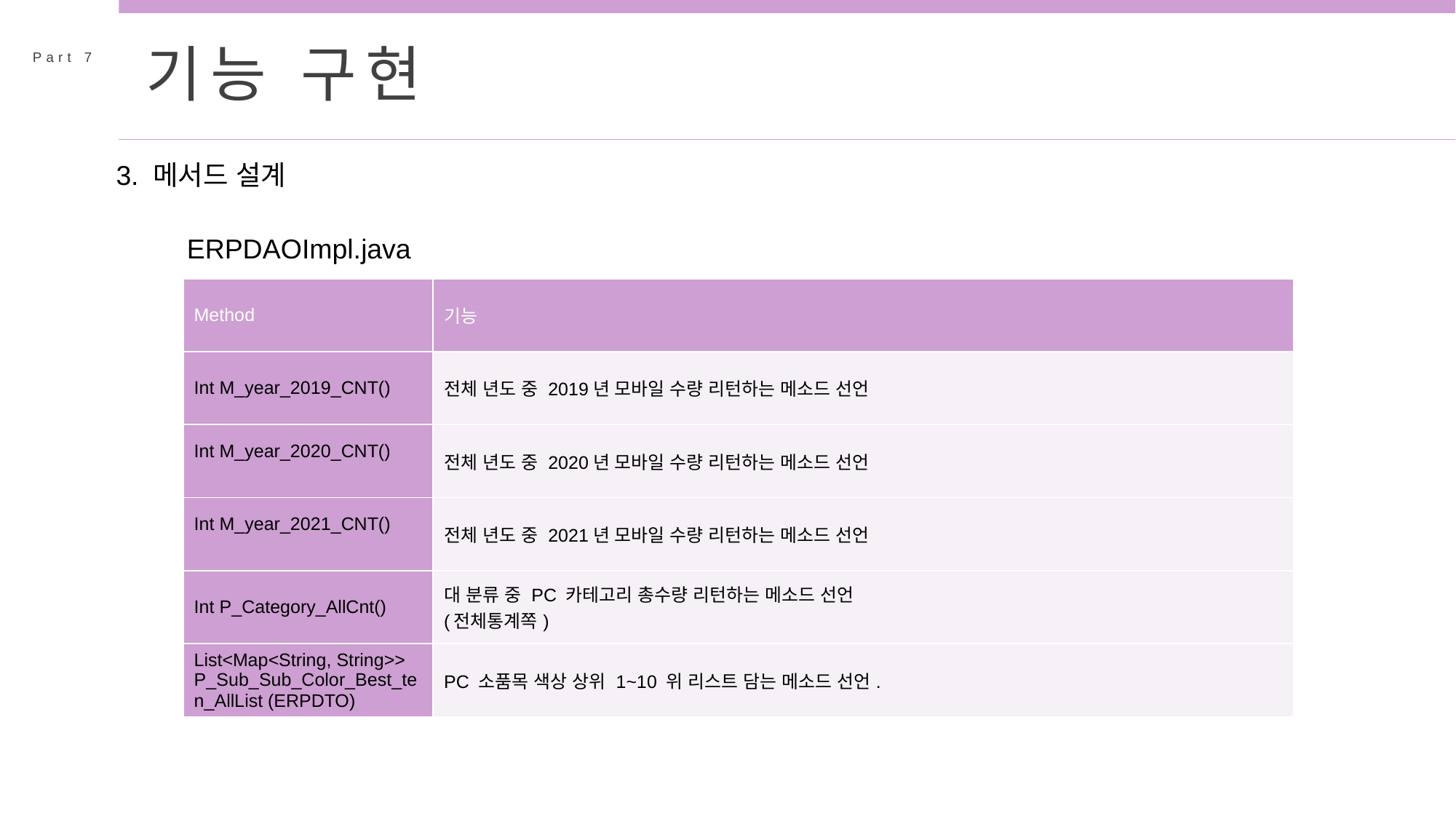

기능 구현
Part 7
3. 메서드 설계
ERPDAOImpl.java
| Method | 기능 |
| --- | --- |
| Int M\_year\_2019\_CNT() | 전체 년도 중 2019년 모바일 수량 리턴하는 메소드 선언 |
| Int M\_year\_2020\_CNT() | 전체 년도 중 2020년 모바일 수량 리턴하는 메소드 선언 |
| Int M\_year\_2021\_CNT() | 전체 년도 중 2021년 모바일 수량 리턴하는 메소드 선언 |
| Int P\_Category\_AllCnt() | 대 분류 중 PC 카테고리 총수량 리턴하는 메소드 선언 (전체통계쪽) |
| List<Map<String, String>> P\_Sub\_Sub\_Color\_Best\_ten\_AllList (ERPDTO) | PC 소품목 색상 상위 1~10 위 리스트 담는 메소드 선언. |